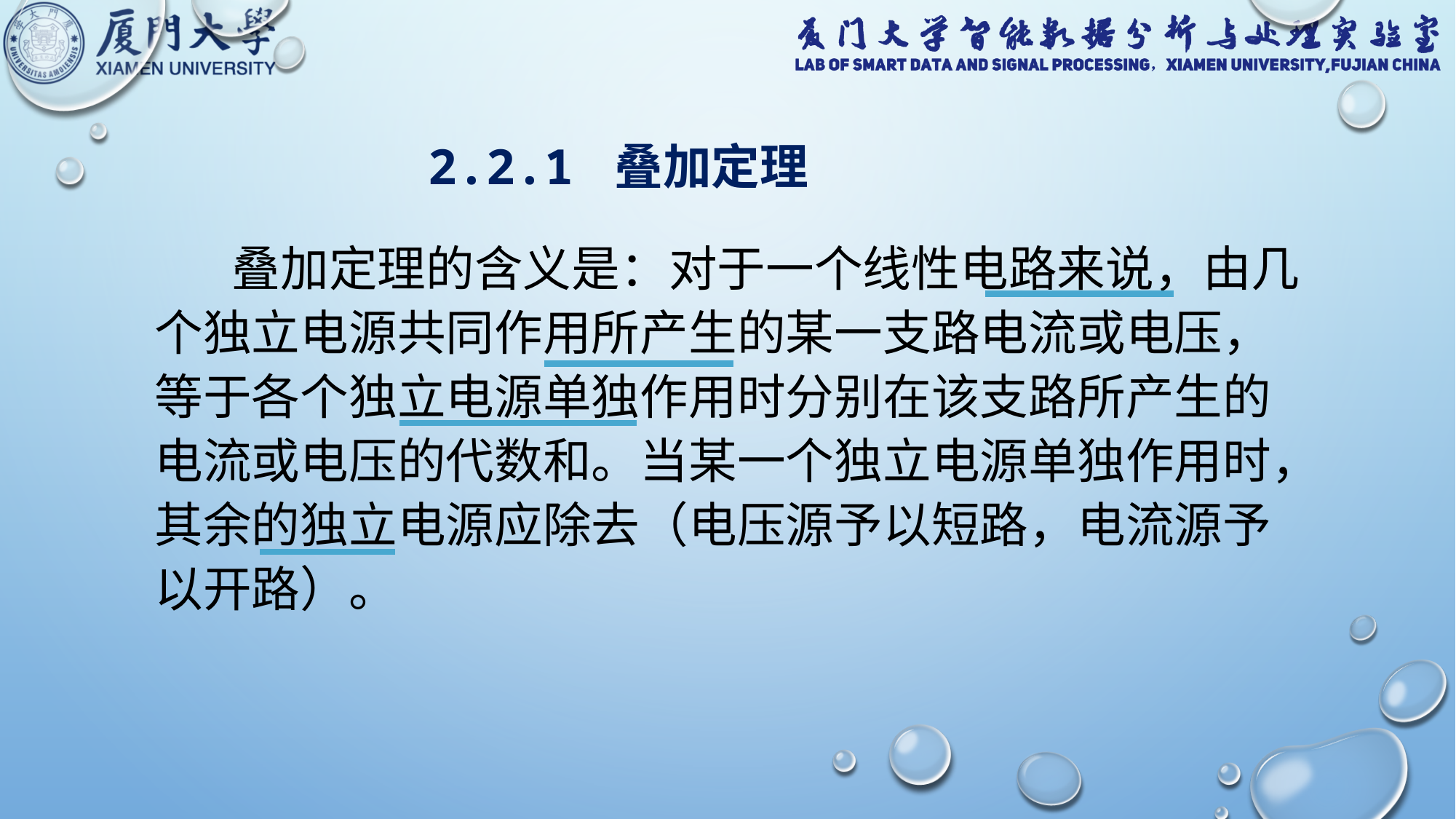

2.2.1 叠加定理

      叠加定理的含义是：对于一个线性电路来说，由几个独立电源共同作用所产生的某一支路电流或电压，等于各个独立电源单独作用时分别在该支路所产生的电流或电压的代数和。当某一个独立电源单独作用时，其余的独立电源应除去（电压源予以短路，电流源予以开路）。

85